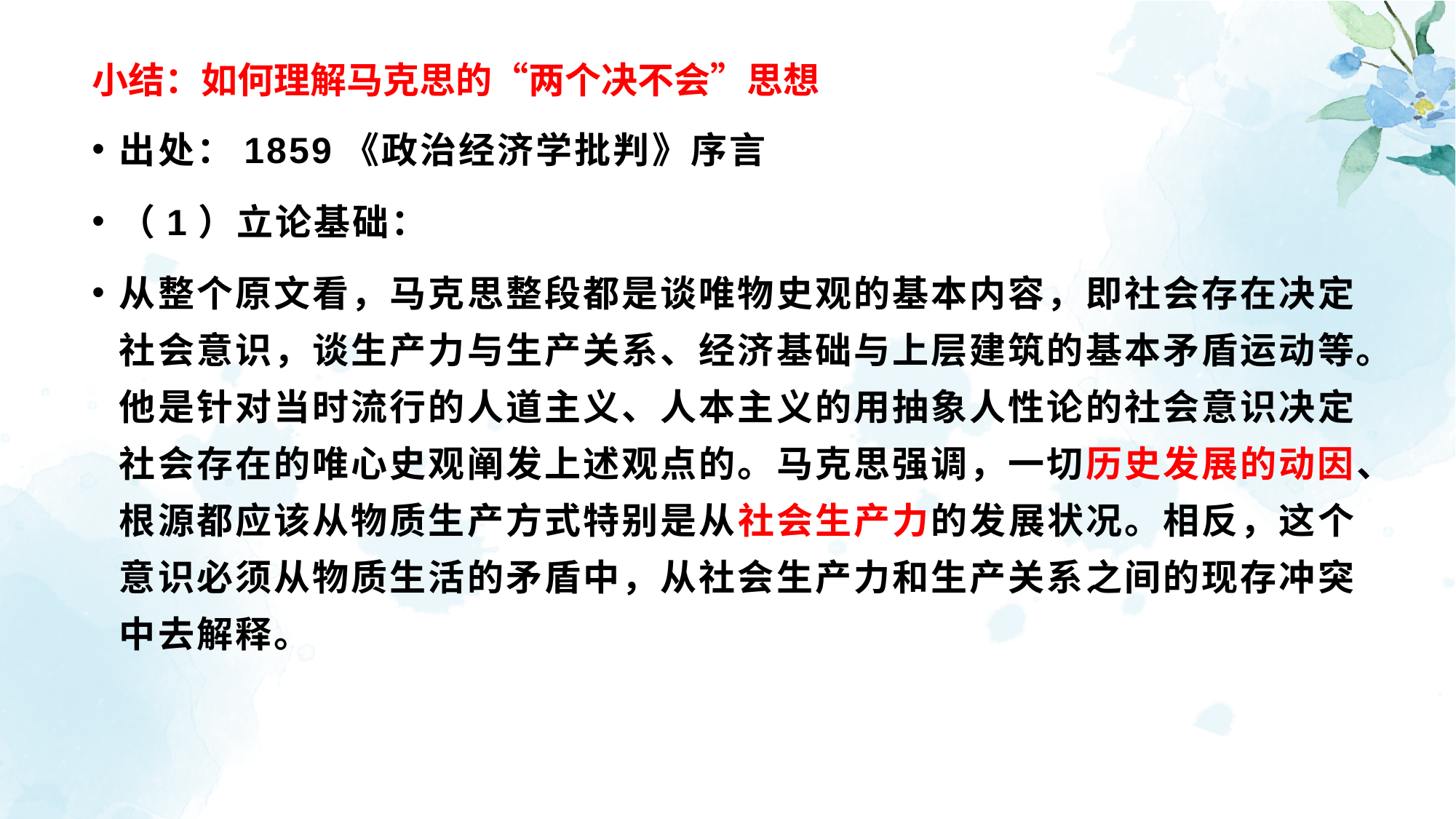

# 小结：如何理解马克思的“两个决不会”思想
出处：1859《政治经济学批判》序言
（1）立论基础：
从整个原文看，马克思整段都是谈唯物史观的基本内容，即社会存在决定社会意识，谈生产力与生产关系、经济基础与上层建筑的基本矛盾运动等。他是针对当时流行的人道主义、人本主义的用抽象人性论的社会意识决定社会存在的唯心史观阐发上述观点的。马克思强调，一切历史发展的动因、根源都应该从物质生产方式特别是从社会生产力的发展状况。相反，这个意识必须从物质生活的矛盾中，从社会生产力和生产关系之间的现存冲突中去解释。